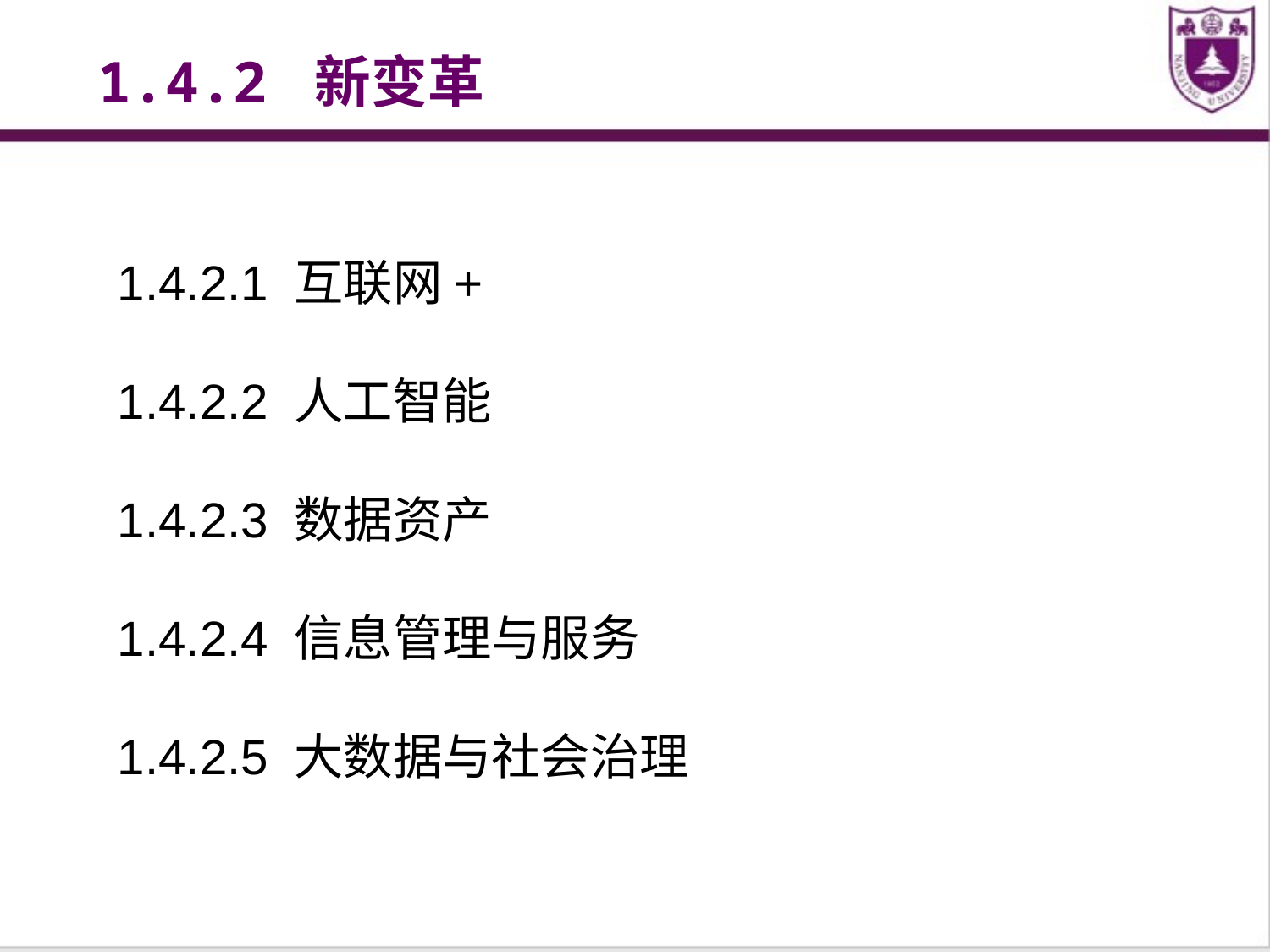

1.4.2 新变革
1.4.2.1 互联网+
1.4.2.2 人工智能
1.4.2.3 数据资产
1.4.2.4 信息管理与服务
1.4.2.5 大数据与社会治理